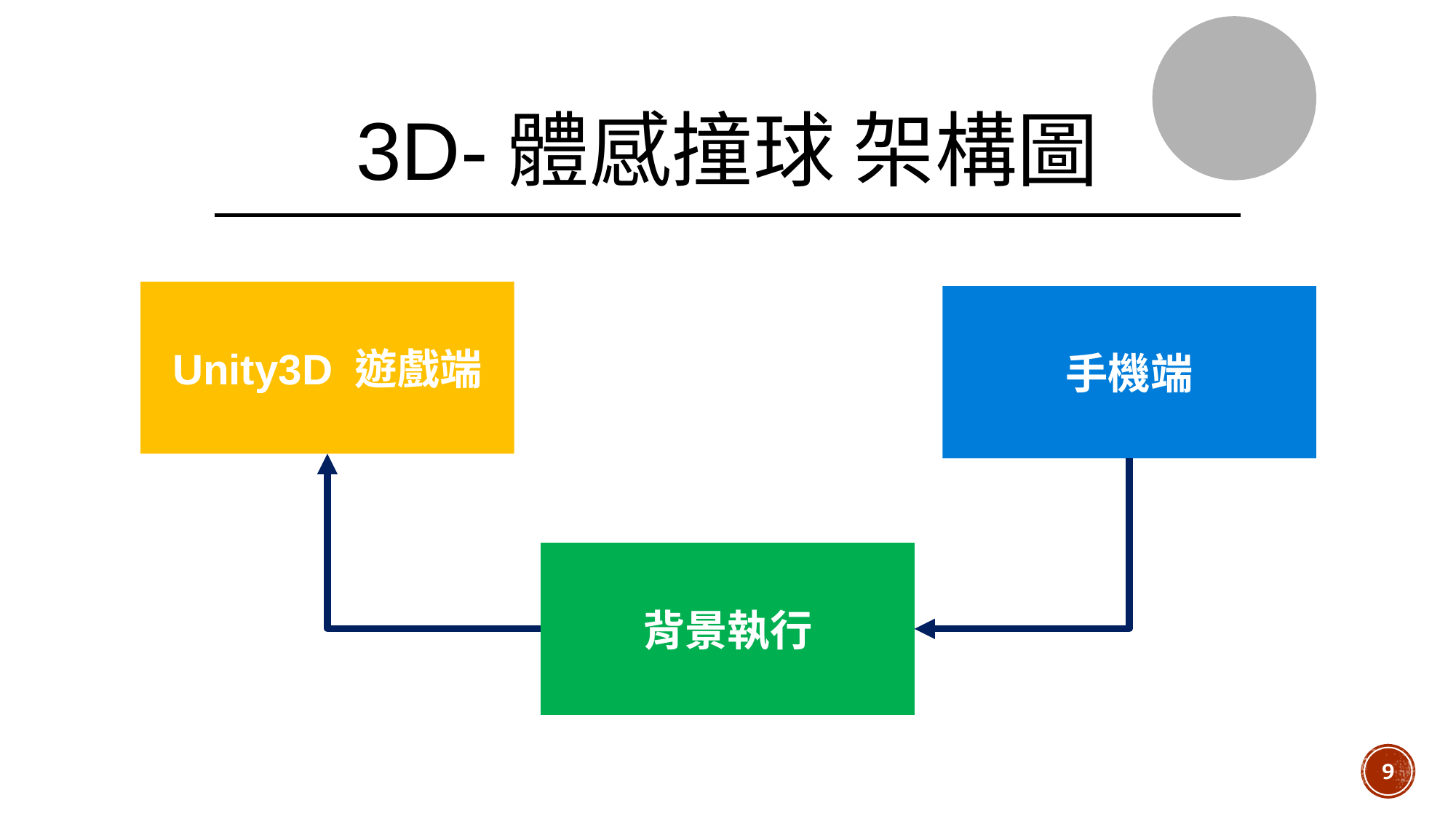

# 3d-體感撞球 架構圖
Unity3D 遊戲端
手機端
背景執行
9